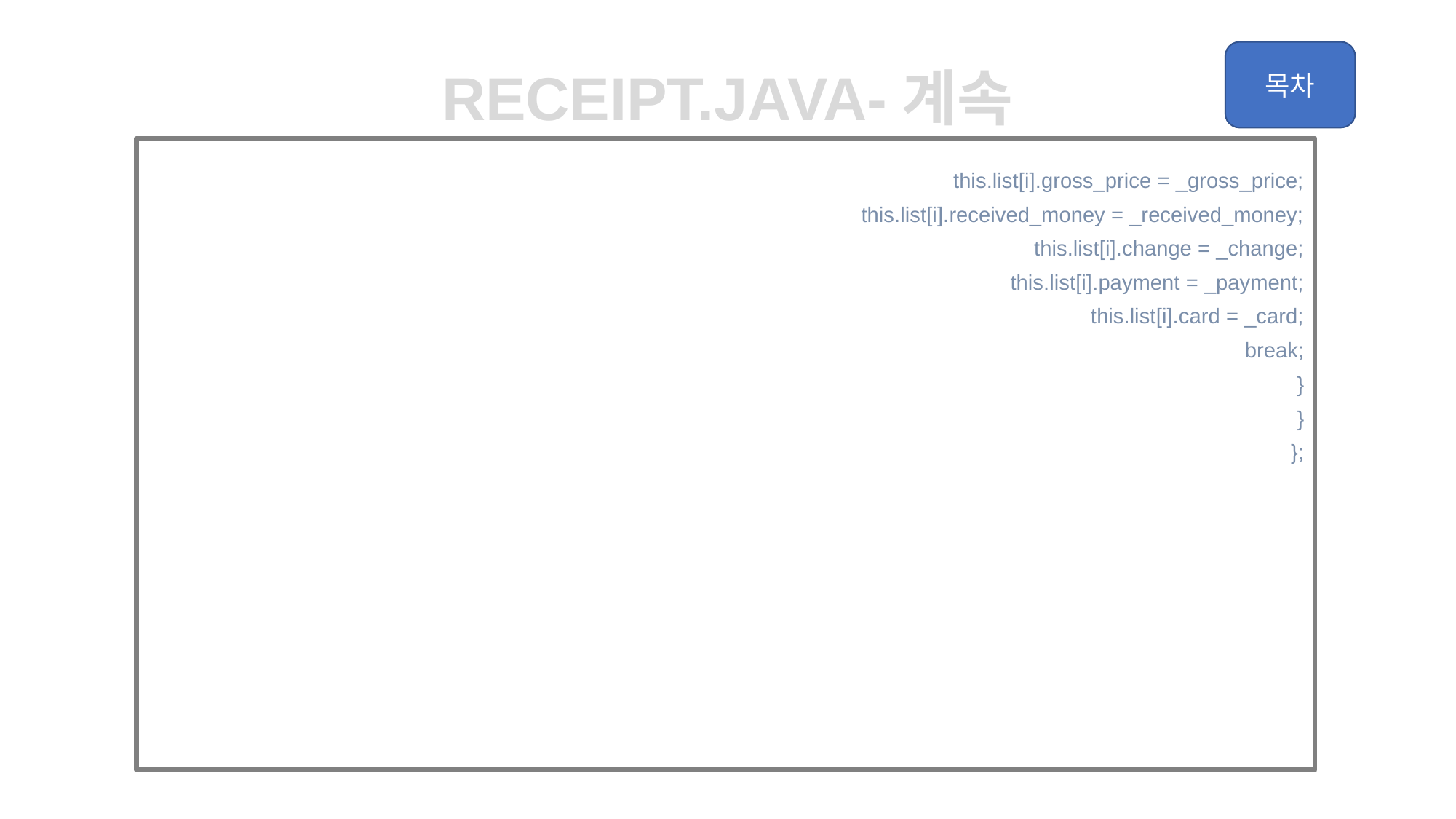

receipt.java-계속

				this.list[i].gross_price = _gross_price;
				this.list[i].received_money = _received_money;
				this.list[i].change = _change;
				this.list[i].payment = _payment;
				this.list[i].card = _card;
				break;
			}
		}
	};